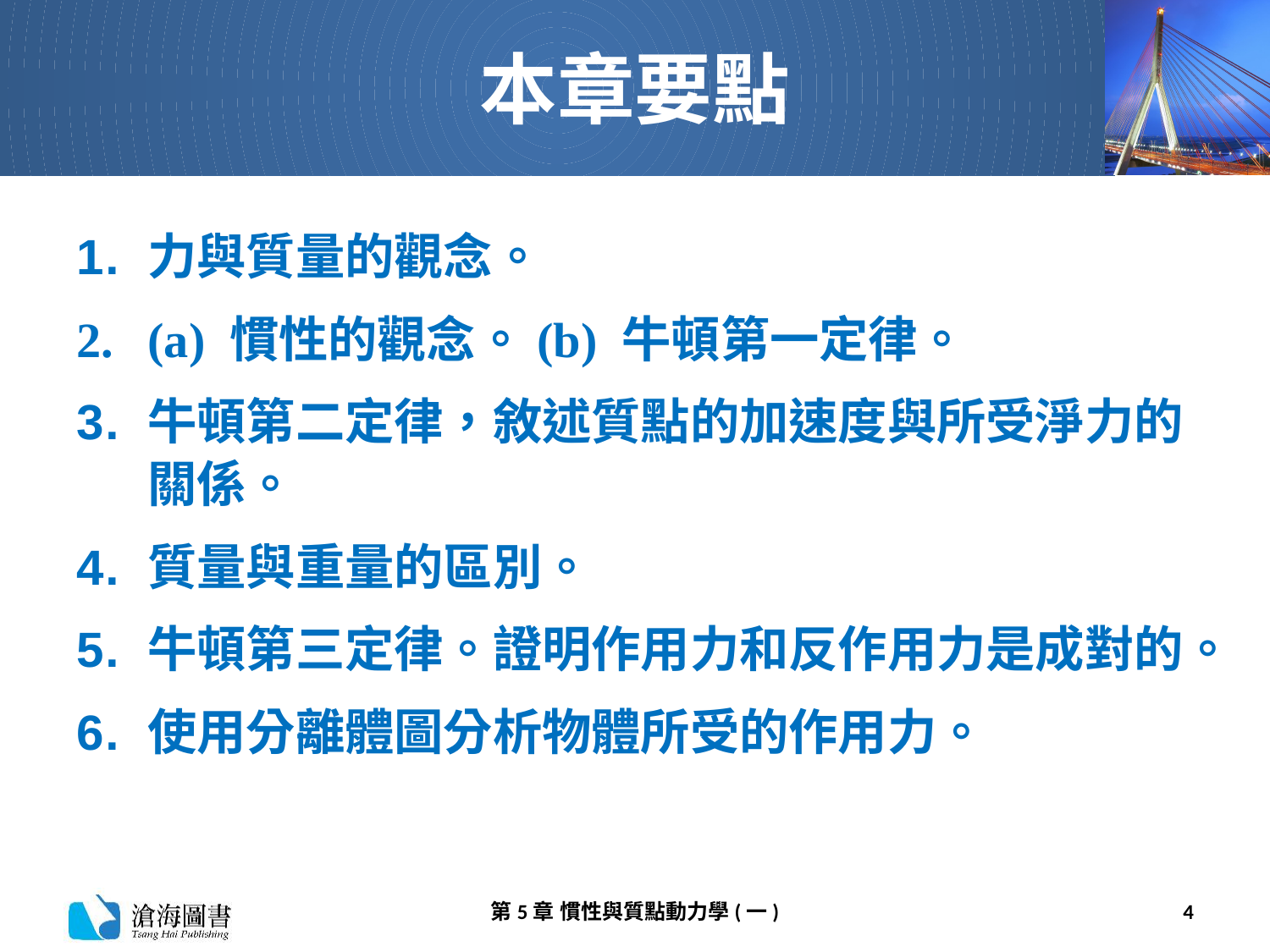

# 本章要點
力與質量的觀念。
(a) 慣性的觀念。(b) 牛頓第一定律。
牛頓第二定律，敘述質點的加速度與所受淨力的關係。
質量與重量的區別。
牛頓第三定律。證明作用力和反作用力是成對的。
使用分離體圖分析物體所受的作用力。

第5章 慣性與質點動力學(一)
4